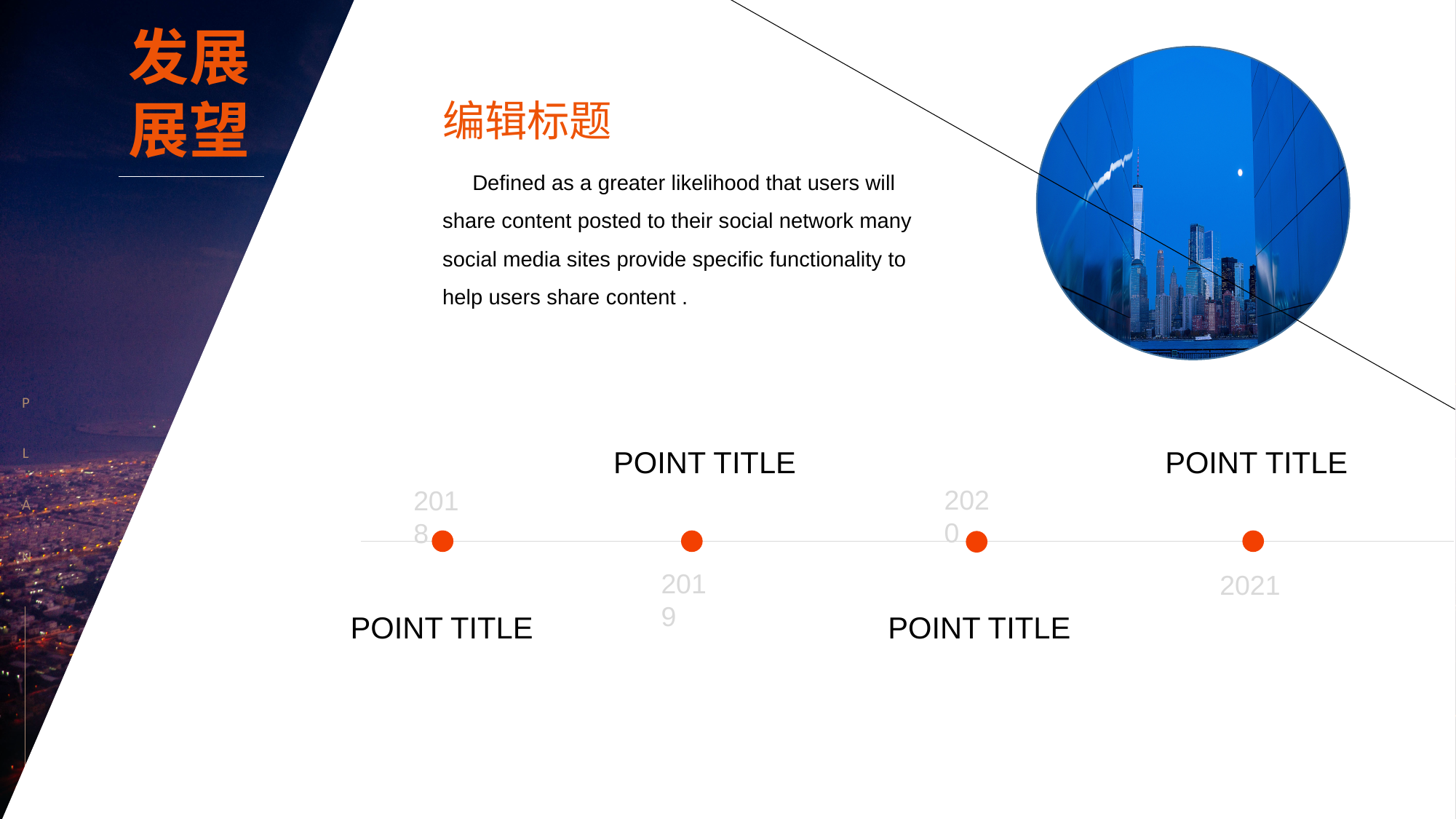

发展
展望

编辑标题
     Defined as a greater likelihood that users will share content posted to their social network many social media sites provide specific functionality to help users share content .
P
 L
A
N
POINT TITLE
POINT TITLE
2020
2018

2019
2021
POINT TITLE
POINT TITLE